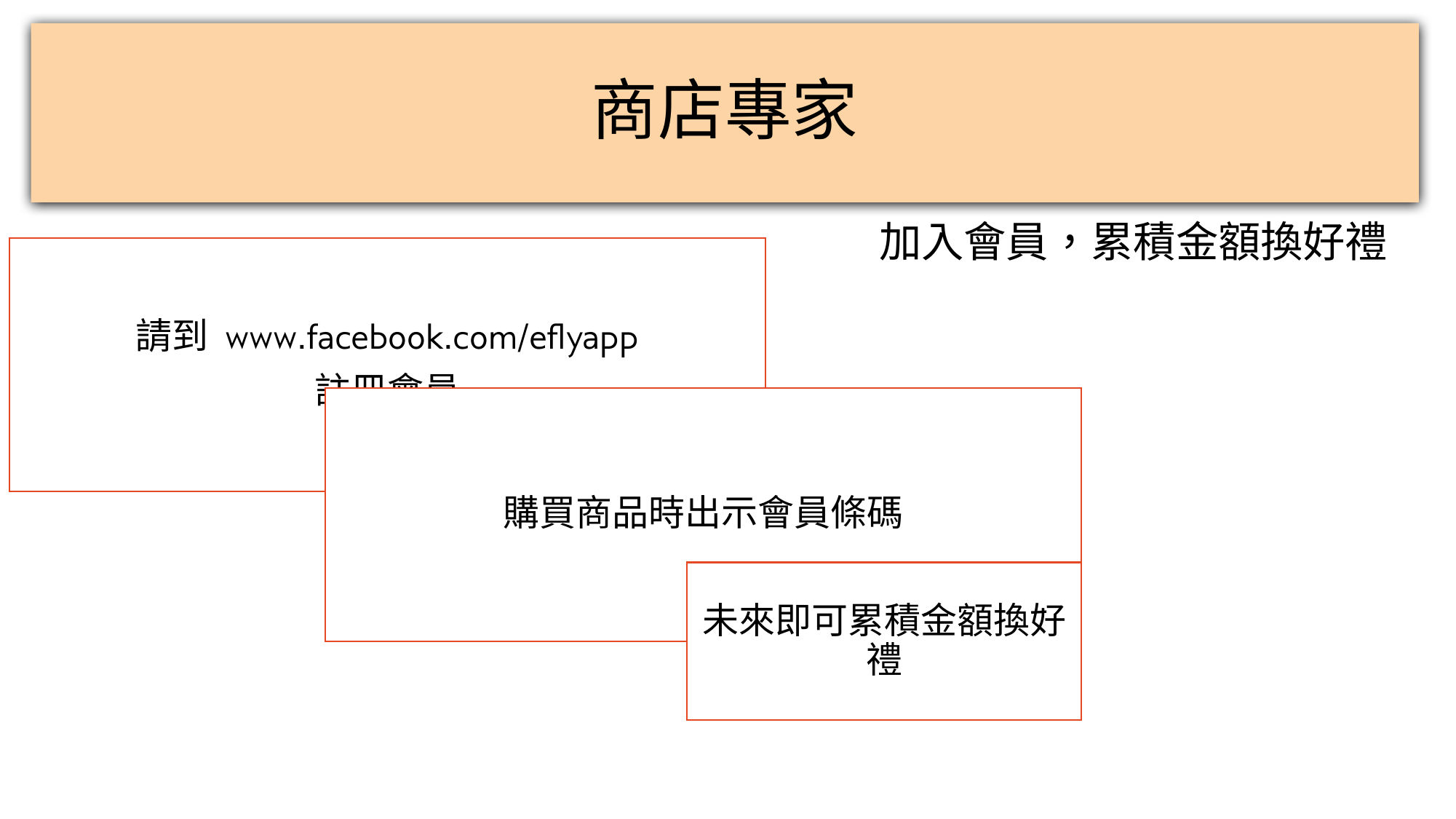

商店專家
加入會員，累積金額換好禮
請到 www.facebook.com/eflyapp
註冊會員
購買商品時出示會員條碼
未來即可累積金額換好禮